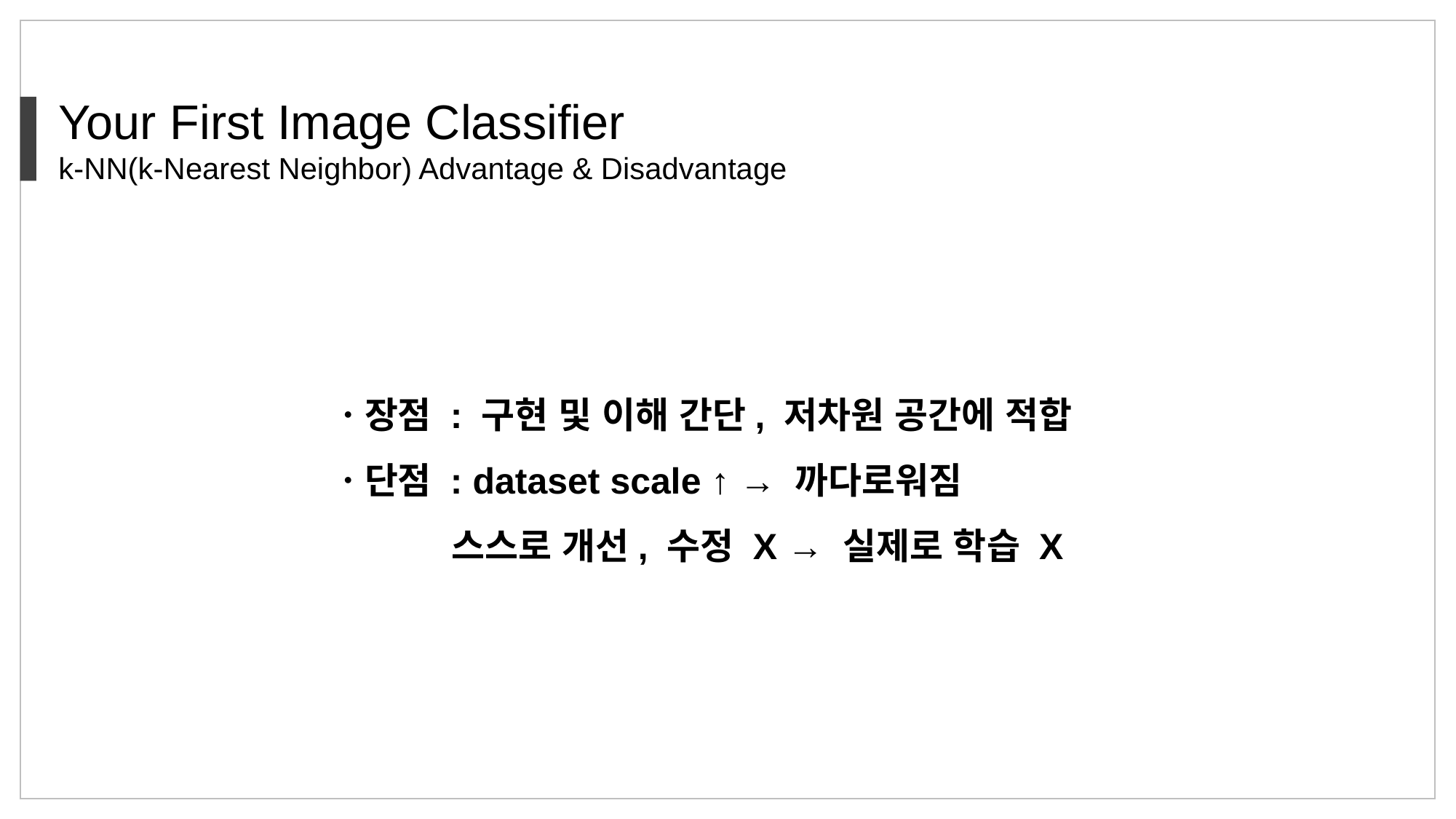

Your First Image Classifier
k-NN(k-Nearest Neighbor) Advantage & Disadvantage

ㆍ장점 : 구현 및 이해 간단, 저차원 공간에 적합
ㆍ단점 : dataset scale ↑ → 까다로워짐
           스스로 개선, 수정 X → 실제로 학습 X